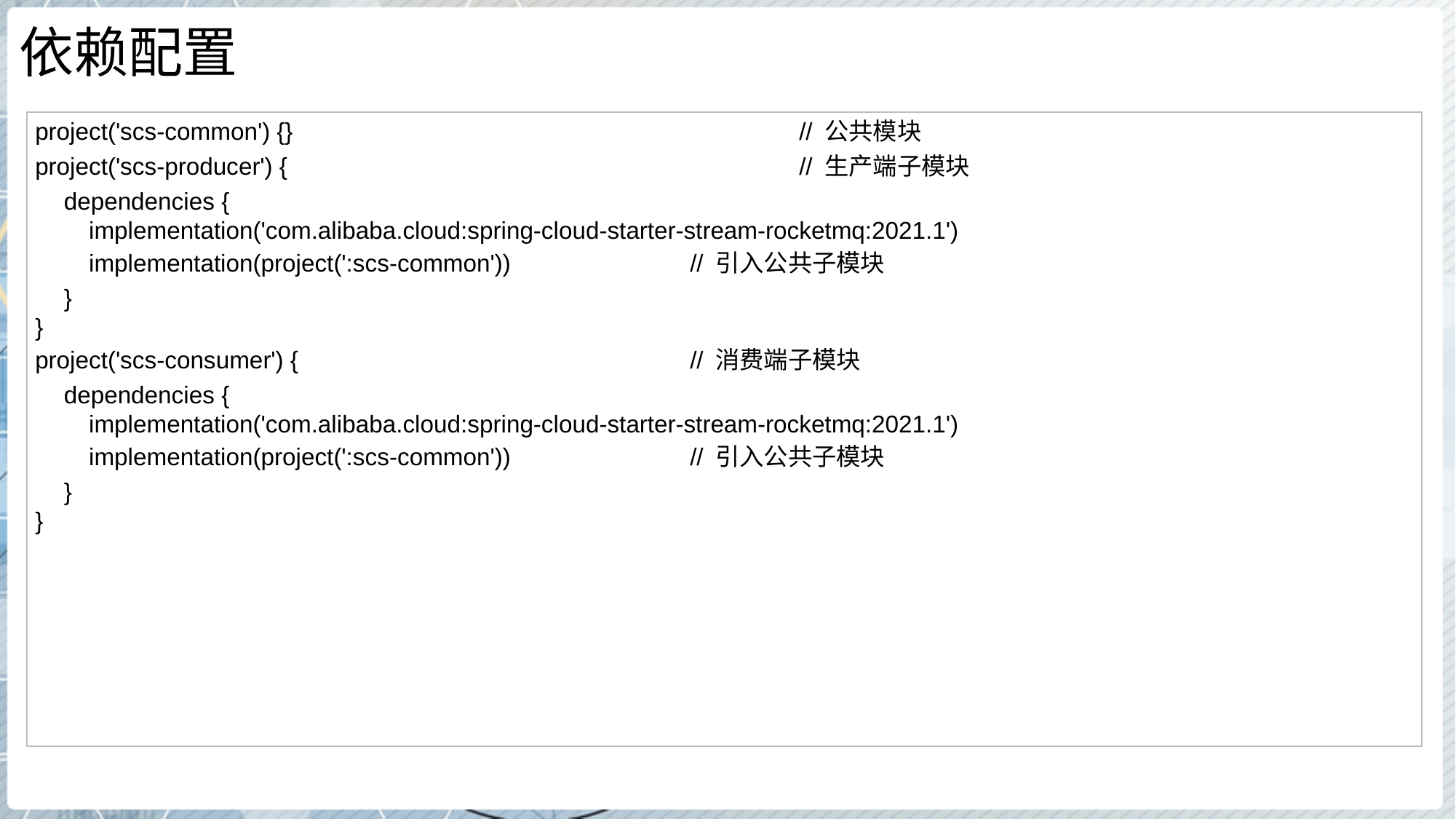

# 依赖配置
| project('scs-common') {} // 公共模块 project('scs-producer') { // 生产端子模块 dependencies { implementation('com.alibaba.cloud:spring-cloud-starter-stream-rocketmq:2021.1') implementation(project(':scs-common')) // 引入公共子模块 } } project('scs-consumer') { // 消费端子模块 dependencies { implementation('com.alibaba.cloud:spring-cloud-starter-stream-rocketmq:2021.1') implementation(project(':scs-common')) // 引入公共子模块 } } |
| --- |